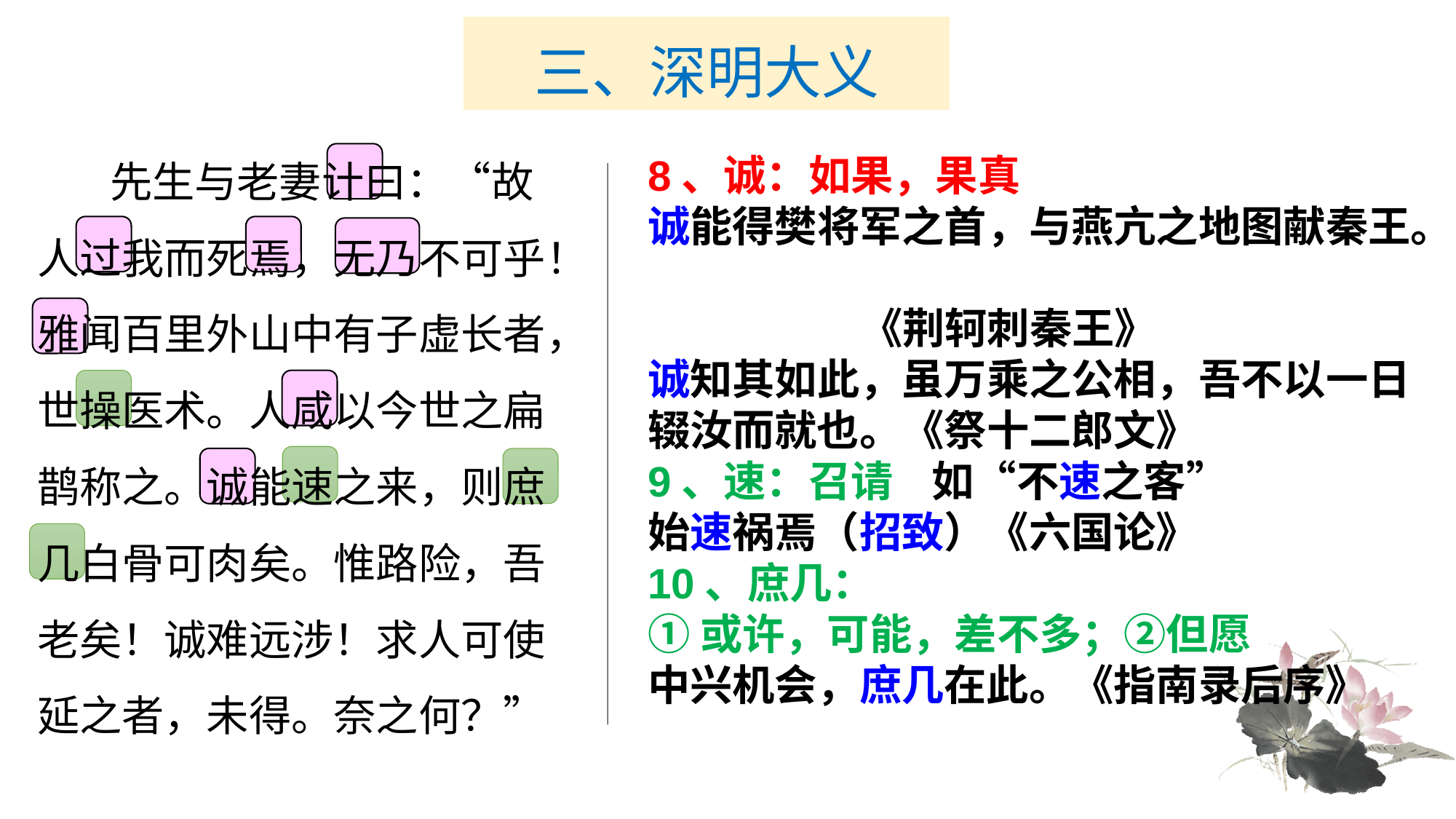

# 三、深明大义
　　先生与老妻计曰：“故人过我而死焉，无乃不可乎！雅闻百里外山中有子虚长者，世操医术。人咸以今世之扁鹊称之。诚能速之来，则庶几白骨可肉矣。惟路险，吾老矣！诚难远涉！求人可使延之者，未得。奈之何？”

8、诚：如果，果真
诚能得樊将军之首，与燕亢之地图献秦王。
                     《荆轲刺秦王》
诚知其如此，虽万乘之公相，吾不以一日辍汝而就也。《祭十二郎文》
9、速：召请    如“不速之客”
始速祸焉（招致）《六国论》
10、庶几：
①或许，可能，差不多；②但愿
中兴机会，庶几在此。《指南录后序》